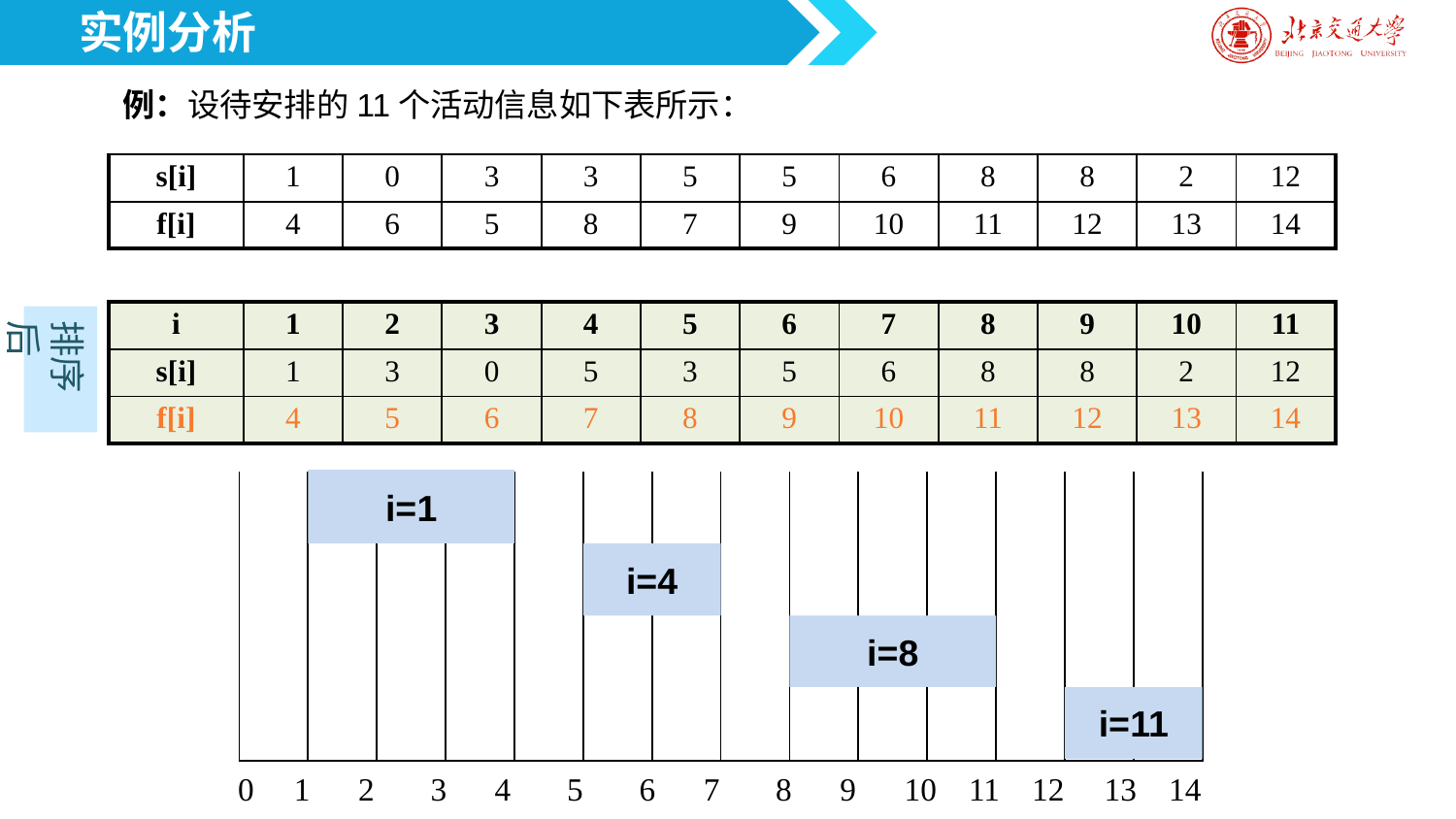

实例分析
例：设待安排的11个活动信息如下表所示：

| s[i] | 1 | 0 | 3 | 3 | 5 | 5 | 6 | 8 | 8 | 2 | 12 |
| --- | --- | --- | --- | --- | --- | --- | --- | --- | --- | --- | --- |
| f[i] | 4 | 6 | 5 | 8 | 7 | 9 | 10 | 11 | 12 | 13 | 14 |
| i | 1 | 2 | 3 | 4 | 5 | 6 | 7 | 8 | 9 | 10 | 11 |
| --- | --- | --- | --- | --- | --- | --- | --- | --- | --- | --- | --- |
| s[i] | 1 | 3 | 0 | 5 | 3 | 5 | 6 | 8 | 8 | 2 | 12 |
| f[i] | 4 | 5 | 6 | 7 | 8 | 9 | 10 | 11 | 12 | 13 | 14 |
排序后
i=1
|  |  |  |  |  |  |  |  |  |  |  |  |  |  |
| --- | --- | --- | --- | --- | --- | --- | --- | --- | --- | --- | --- | --- | --- |
|  |  |  |  |  |  |  |  |  |  |  |  |  |  |
|  |  |  |  |  |  |  |  |  |  |  |  |  |  |
|  |  |  |  |  |  |  |  |  |  |  |  |  |  |
i=4
i=8
i=11
0     1      2       3      4       5       6      7       8      9      10    11    12     13    14